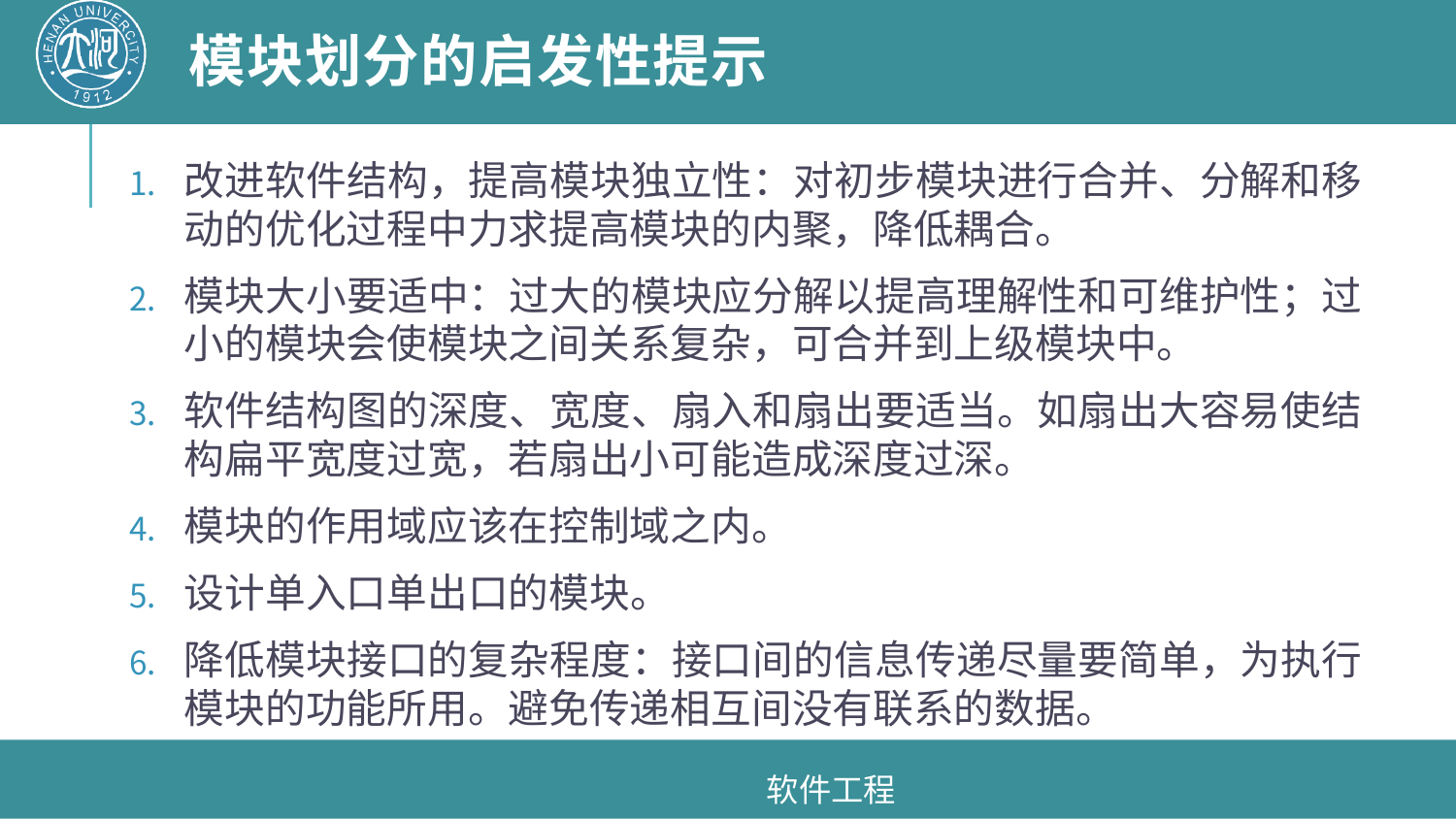

# 模块划分的启发性提示
改进软件结构，提高模块独立性：对初步模块进行合并、分解和移动的优化过程中力求提高模块的内聚，降低耦合。
模块大小要适中：过大的模块应分解以提高理解性和可维护性；过小的模块会使模块之间关系复杂，可合并到上级模块中。
软件结构图的深度、宽度、扇入和扇出要适当。如扇出大容易使结构扁平宽度过宽，若扇出小可能造成深度过深。
模块的作用域应该在控制域之内。
设计单入口单出口的模块。
降低模块接口的复杂程度：接口间的信息传递尽量要简单，为执行模块的功能所用。避免传递相互间没有联系的数据。

软件工程
184